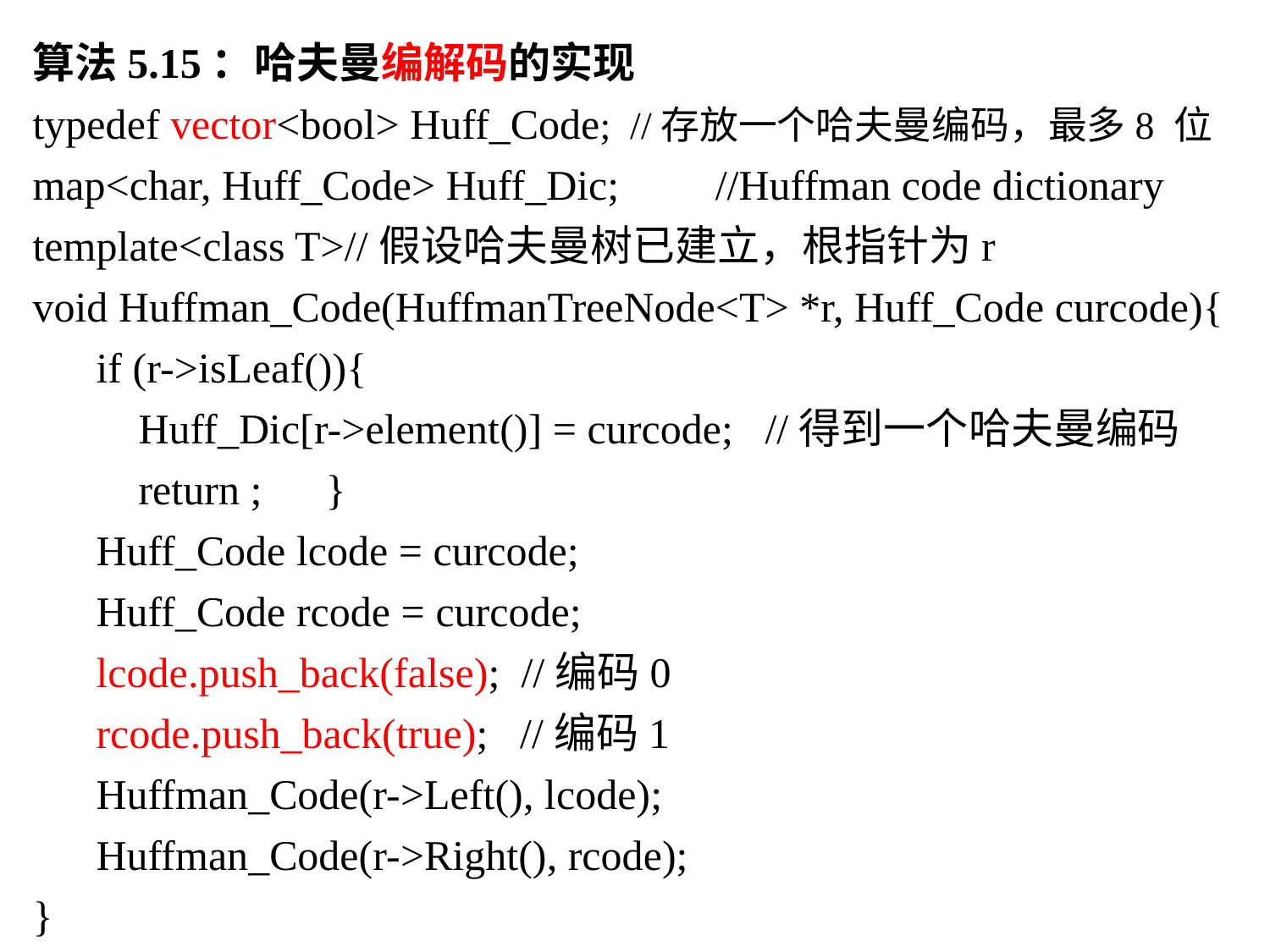

算法5.15：哈夫曼编解码的实现
typedef vector<bool> Huff_Code;  //存放一个哈夫曼编码，最多8 位
map<char, Huff_Code> Huff_Dic;	//Huffman code dictionary
template<class T>//假设哈夫曼树已建立，根指针为r
void Huffman_Code(HuffmanTreeNode<T> *r, Huff_Code curcode){
      if (r->isLeaf()){
          Huff_Dic[r->element()] = curcode;   //得到一个哈夫曼编码
          return ;      }
      Huff_Code lcode = curcode;
      Huff_Code rcode = curcode;
      lcode.push_back(false);  //编码0
      rcode.push_back(true);   //编码1
      Huffman_Code(r->Left(), lcode);
      Huffman_Code(r->Right(), rcode);
}